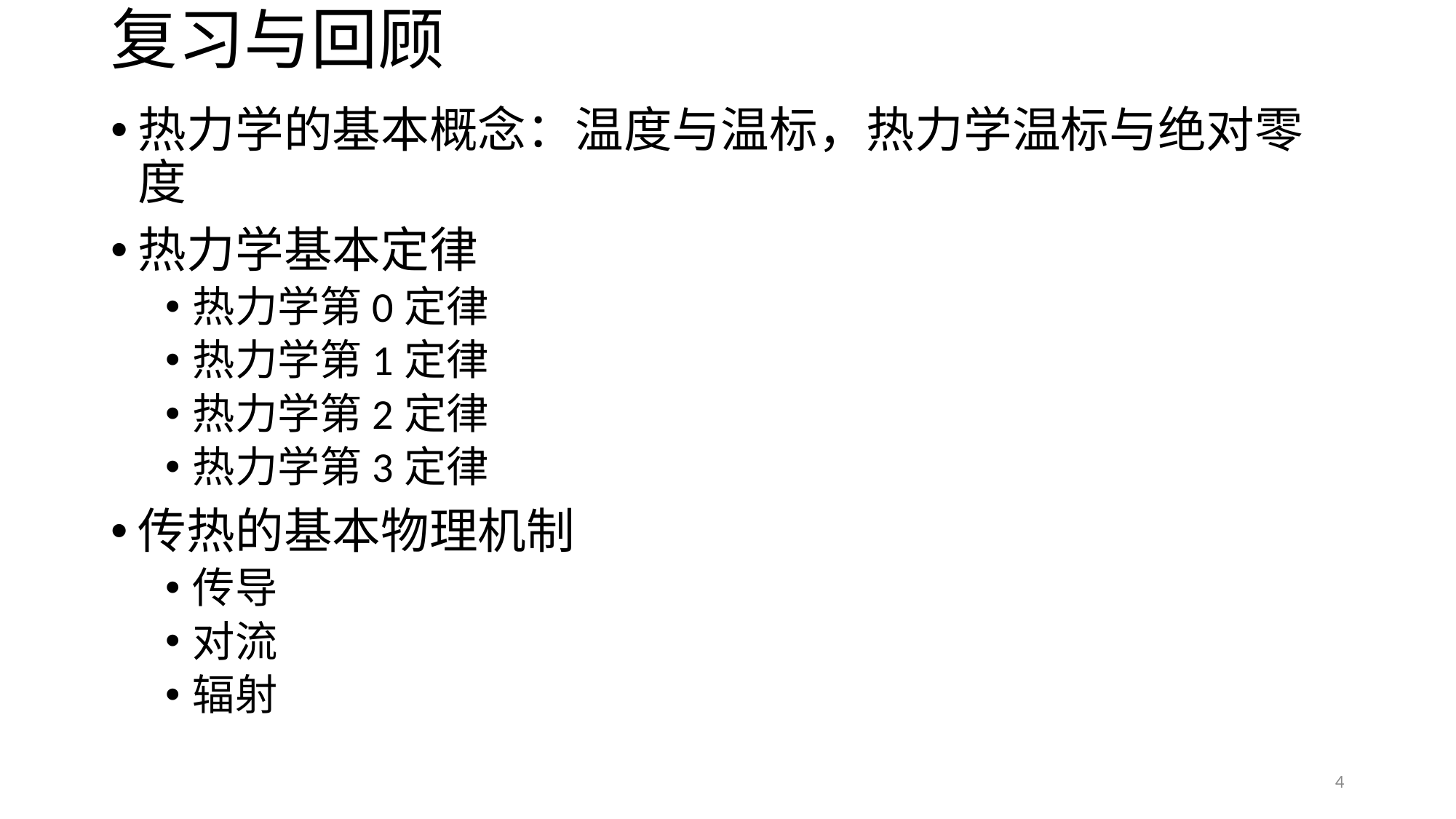

# 复习与回顾
热力学的基本概念：温度与温标，热力学温标与绝对零度
热力学基本定律
热力学第0定律
热力学第1定律
热力学第2定律
热力学第3定律
传热的基本物理机制
传导
对流
辐射
4